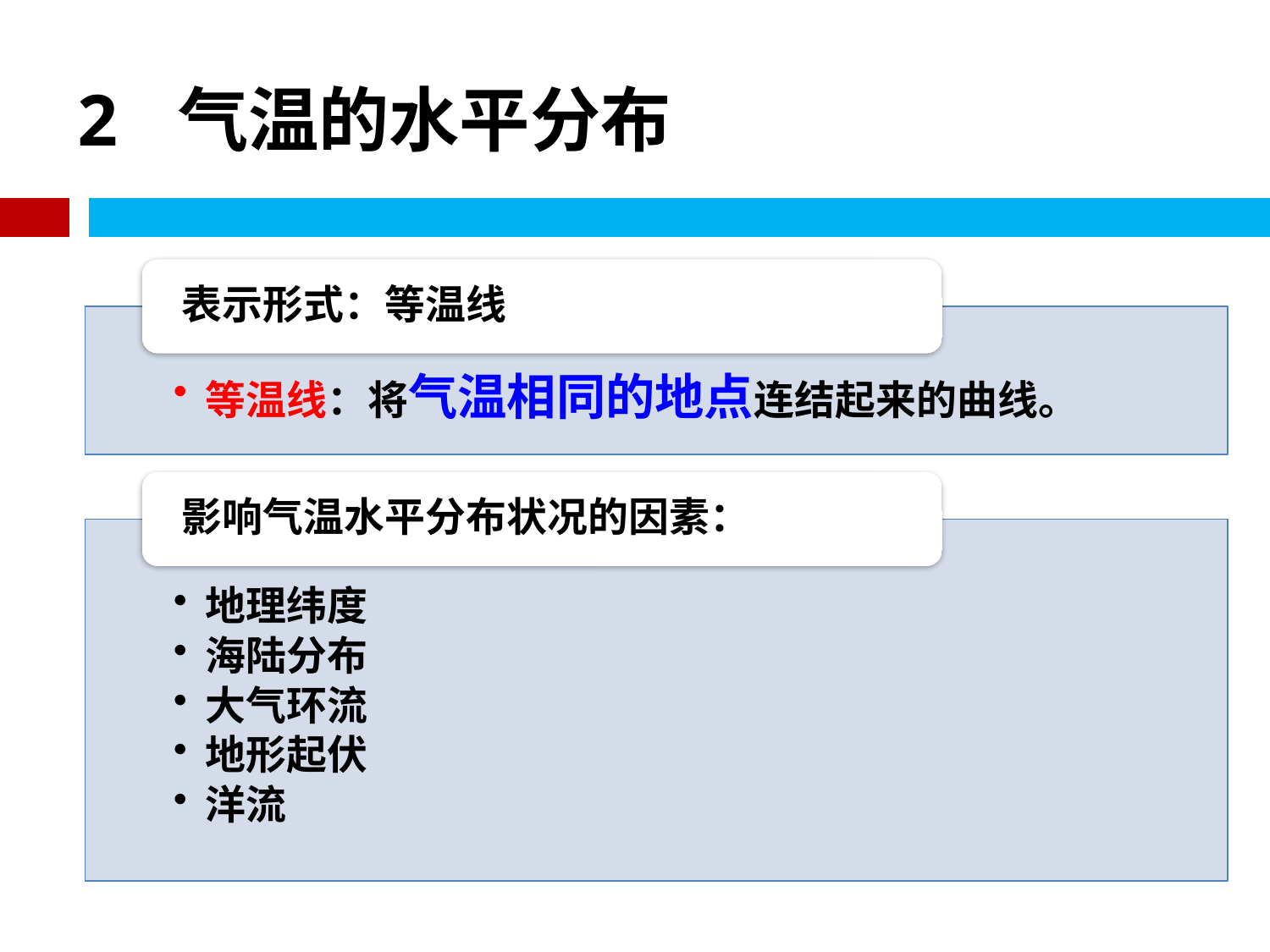

# 2 气温的水平分布
等温线：将气温相同的地点连结起来的曲线。
表示形式：等温线
地理纬度
海陆分布
大气环流
地形起伏
洋流
影响气温水平分布状况的因素：